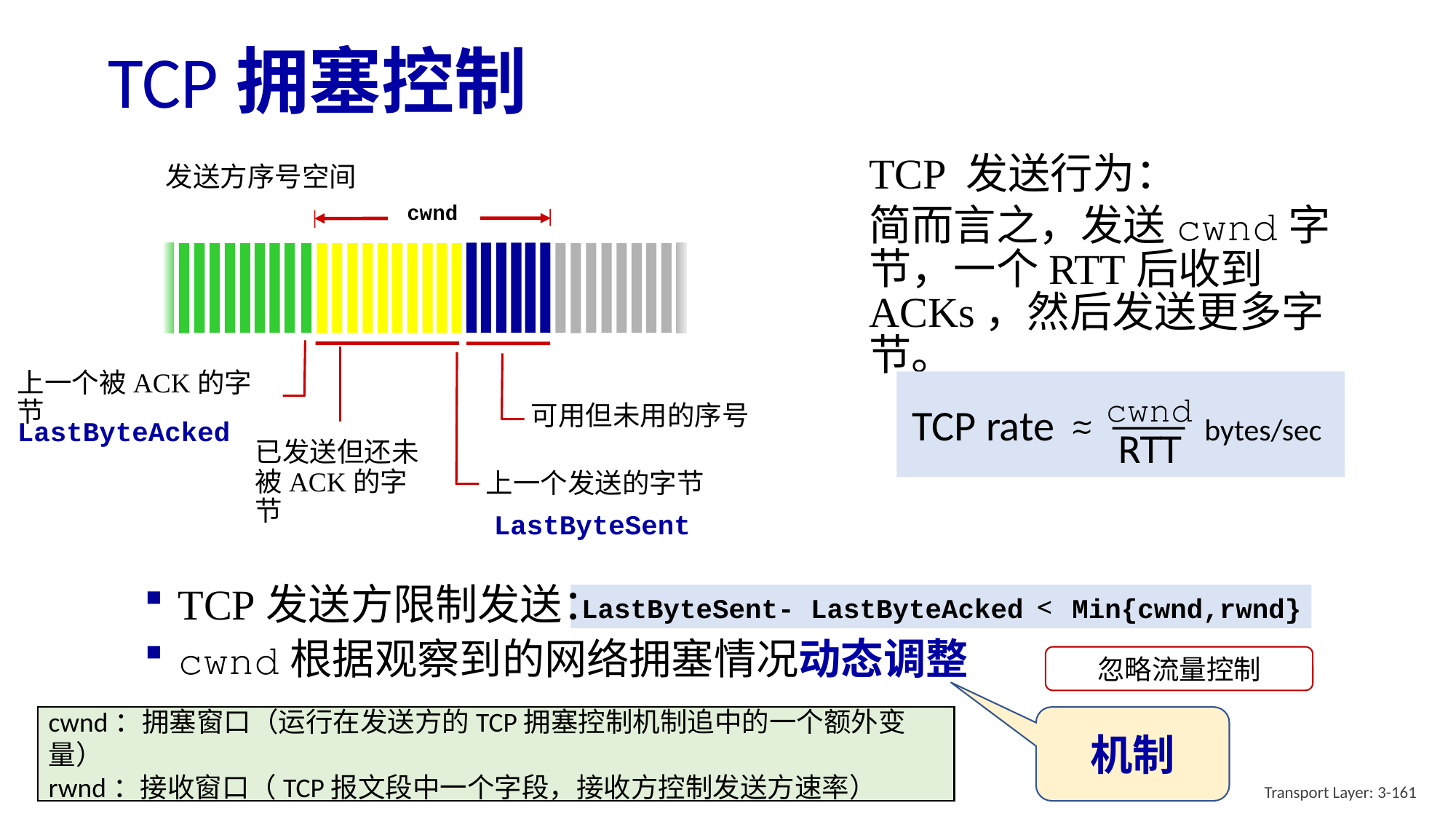

# TCP拥塞控制
TCP 发送行为：
简而言之，发送cwnd字节，一个RTT后收到ACKs，然后发送更多字节。

cwnd
RTT

TCP rate
~
~
bytes/sec
发送方序号空间
cwnd

上一个被ACK的字节

已发送但还未被ACK的字节

上一个发送的字节

可用但未用的序号
LastByteAcked
LastByteSent
TCP发送方限制发送：
cwnd根据观察到的网络拥塞情况动态调整

<
Min{cwnd,rwnd}
LastByteSent- LastByteAcked
忽略流量控制
机制
cwnd：拥塞窗口（运行在发送方的TCP拥塞控制机制追中的一个额外变量）
rwnd：接收窗口（TCP报文段中一个字段，接收方控制发送方速率）
Transport Layer: 3-161